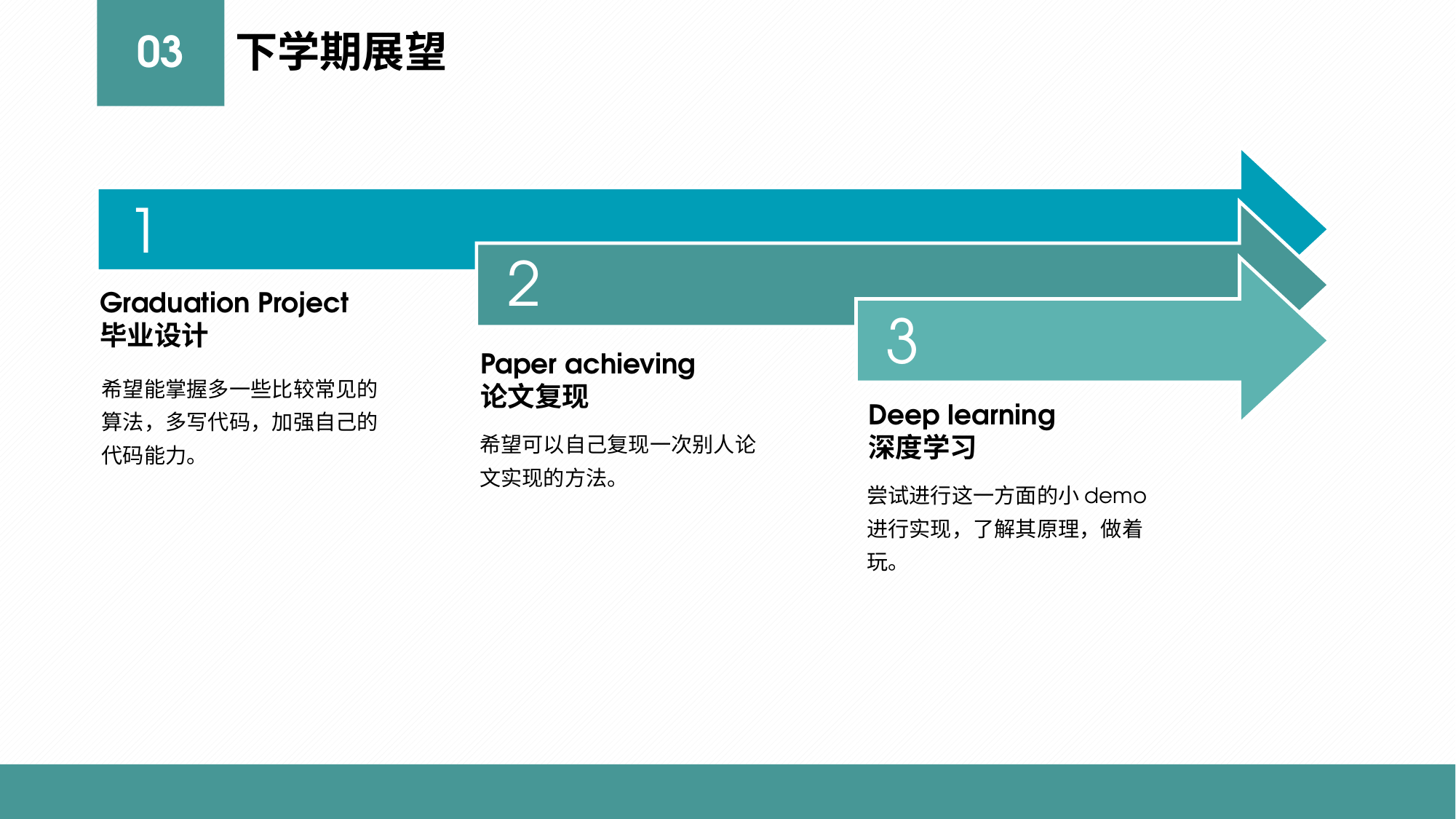

03
下学期展望

1

2

Graduation Project
毕业设计
3
Paper achieving
论文复现
希望能掌握多一些比较常见的算法，多写代码，加强自己的代码能力。
Deep learning
深度学习
希望可以自己复现一次别人论文实现的方法。
尝试进行这一方面的小demo进行实现，了解其原理，做着玩。